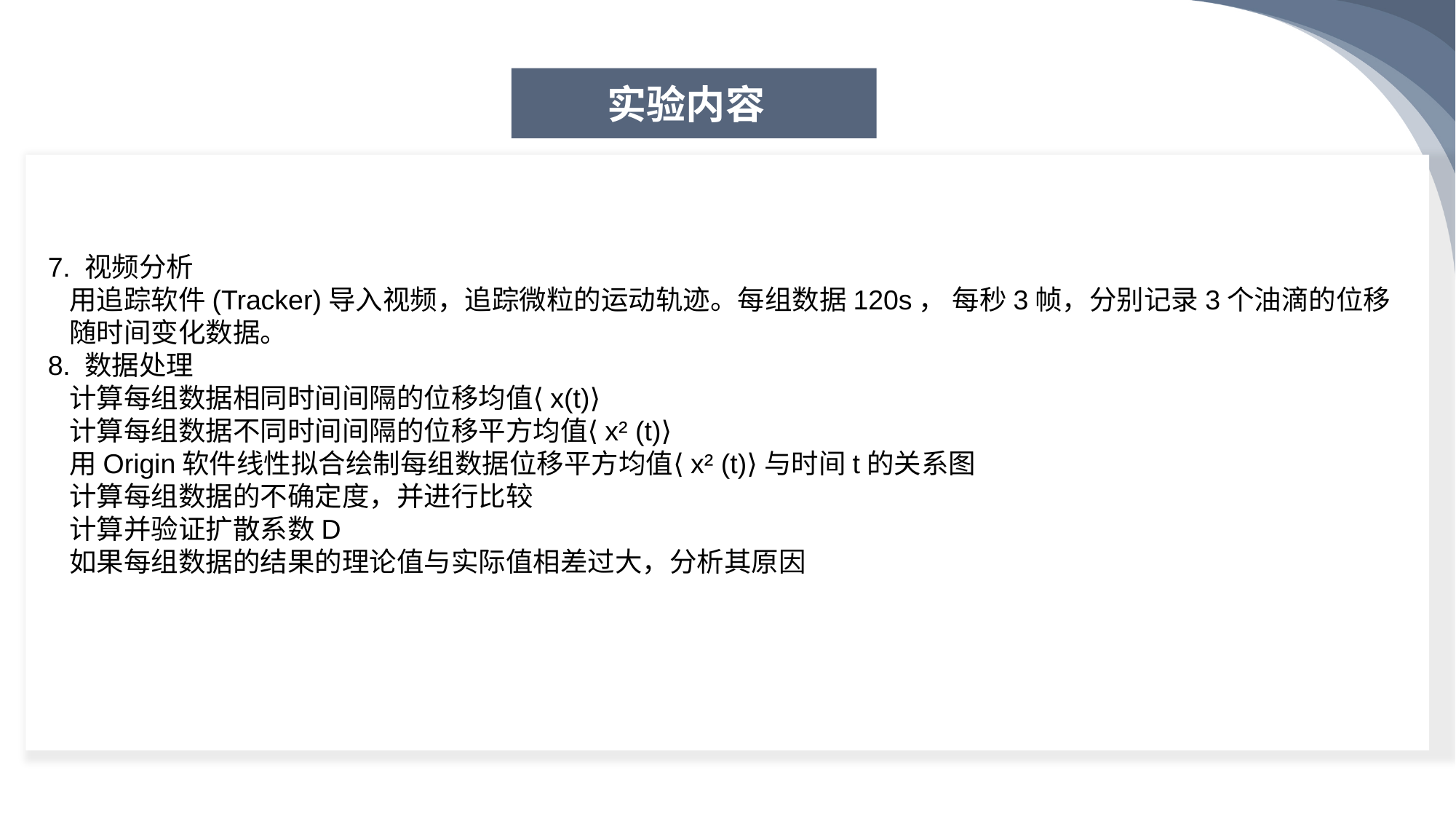

实验内容

7. 视频分析
用追踪软件(Tracker)导入视频，追踪微粒的运动轨迹。每组数据120s， 每秒3帧，分别记录3个油滴的位移随时间变化数据。
8. 数据处理
计算每组数据相同时间间隔的位移均值⟨x(t)⟩
计算每组数据不同时间间隔的位移平方均值⟨x² (t)⟩
用Origin软件线性拟合绘制每组数据位移平方均值⟨x² (t)⟩与时间t的关系图
计算每组数据的不确定度，并进行比较
计算并验证扩散系数D
如果每组数据的结果的理论值与实际值相差过大，分析其原因